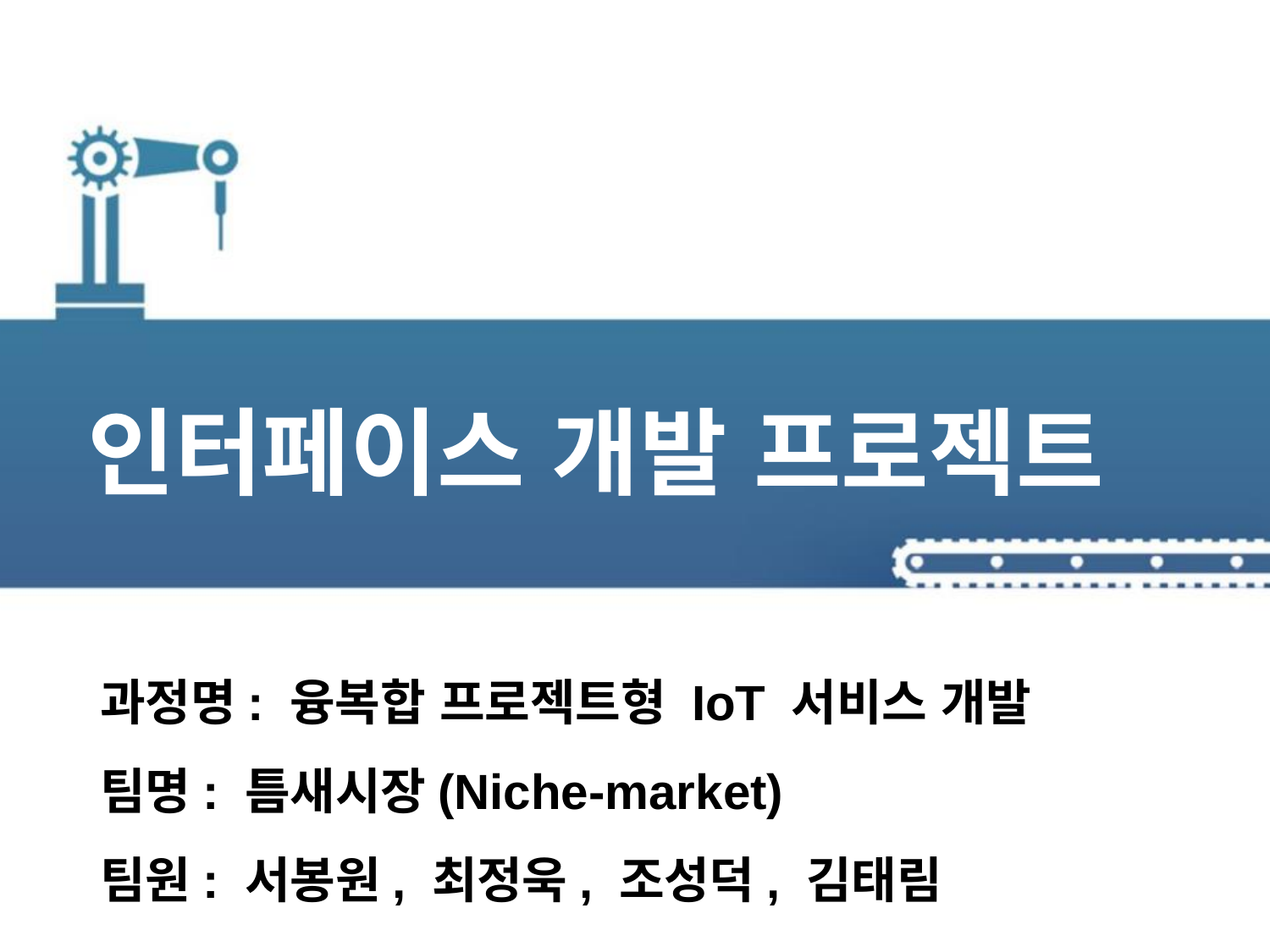

인터페이스 개발 프로젝트
과정명: 융복합 프로젝트형 IoT 서비스 개발
팀명: 틈새시장(Niche-market)
팀원: 서봉원, 최정욱, 조성덕, 김태림